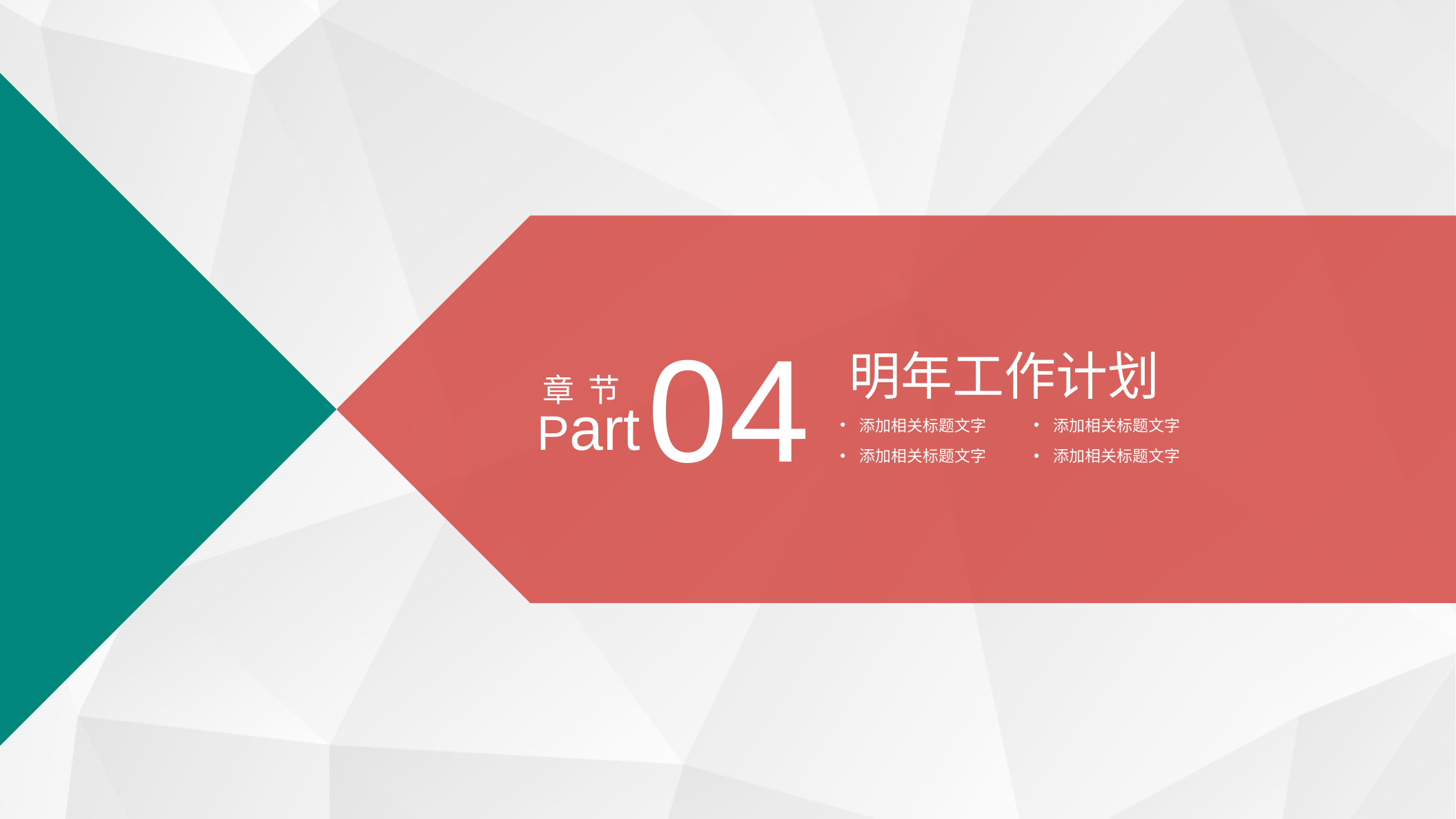

04
明年工作计划
章  节
Part
添加相关标题文字
添加相关标题文字
添加相关标题文字
添加相关标题文字